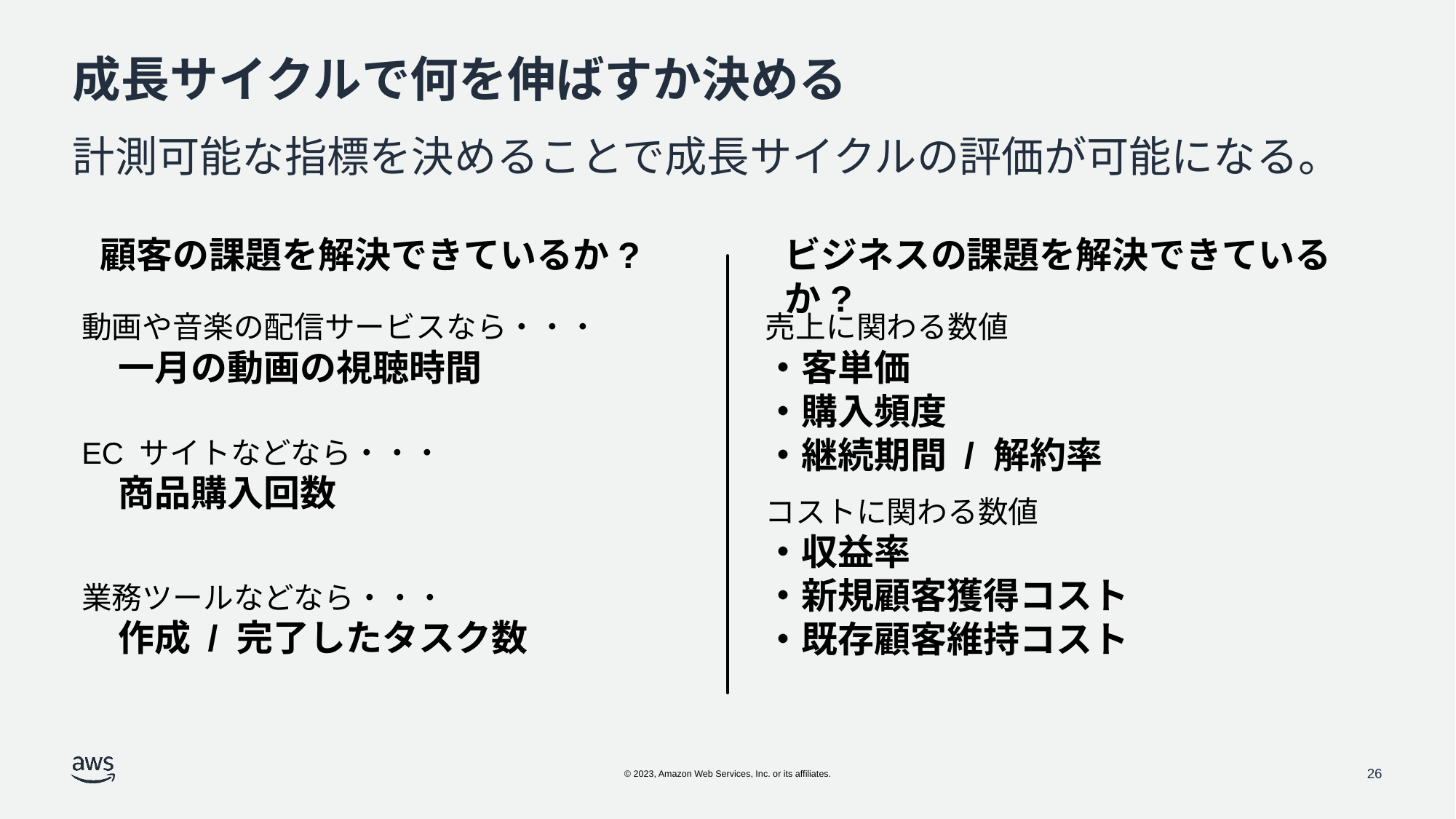

# 成長サイクルで何を伸ばすか決める
計測可能な指標を決めることで成長サイクルの評価が可能になる。
顧客の課題を解決できているか?
ビジネスの課題を解決できているか?
動画や音楽の配信サービスなら・・・
　一月の動画の視聴時間
売上に関わる数値
・客単価
・購入頻度
・継続期間 / 解約率
EC サイトなどなら・・・
　商品購入回数
コストに関わる数値
・収益率
・新規顧客獲得コスト
・既存顧客維持コスト
業務ツールなどなら・・・
　作成 / 完了したタスク数
26